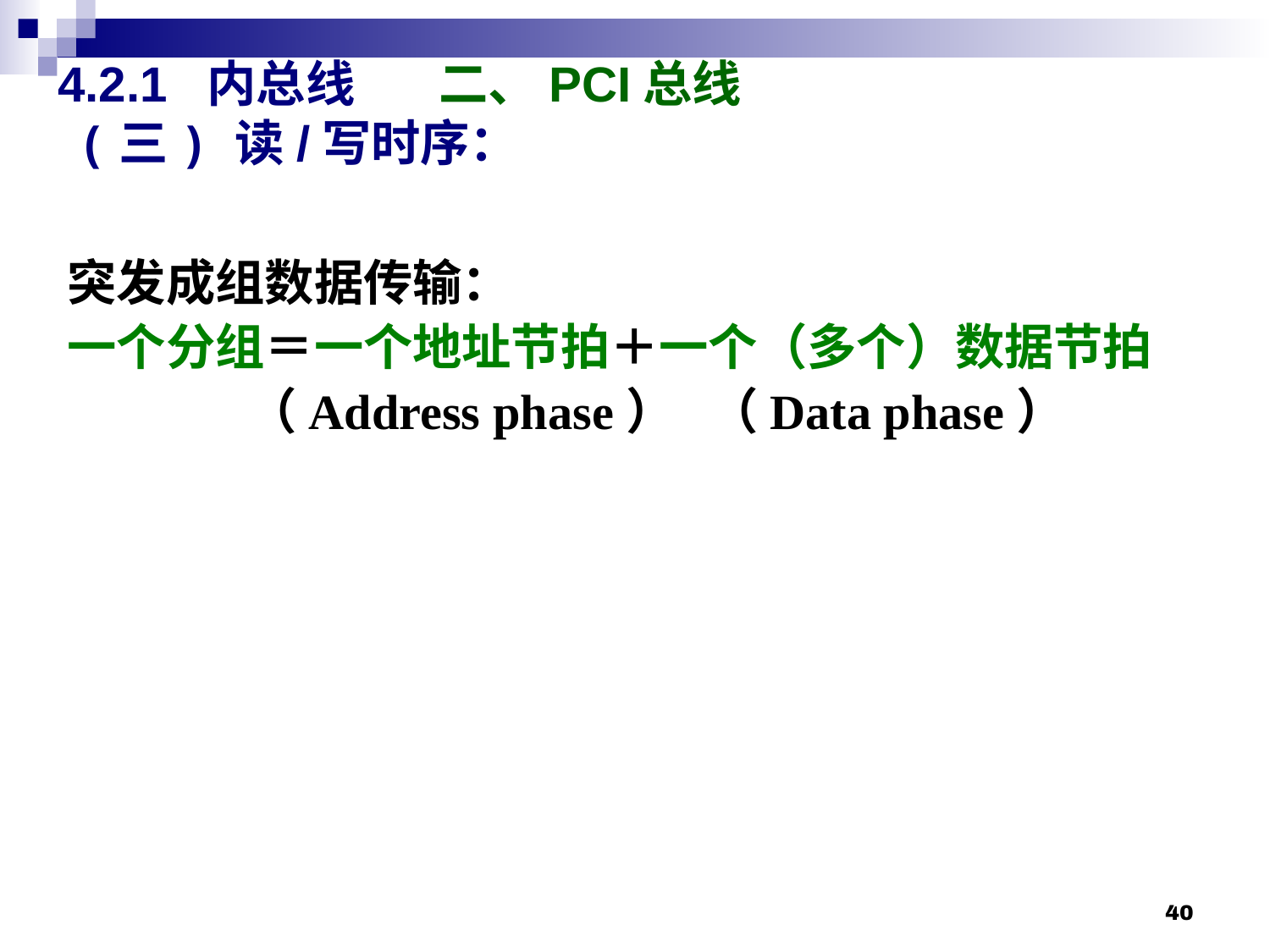

# 4.2.1  内总线 	二、PCI总线
(三) 读/写时序：
突发成组数据传输：
一个分组＝一个地址节拍＋一个（多个）数据节拍
               （Address phase）   （Data phase）
40